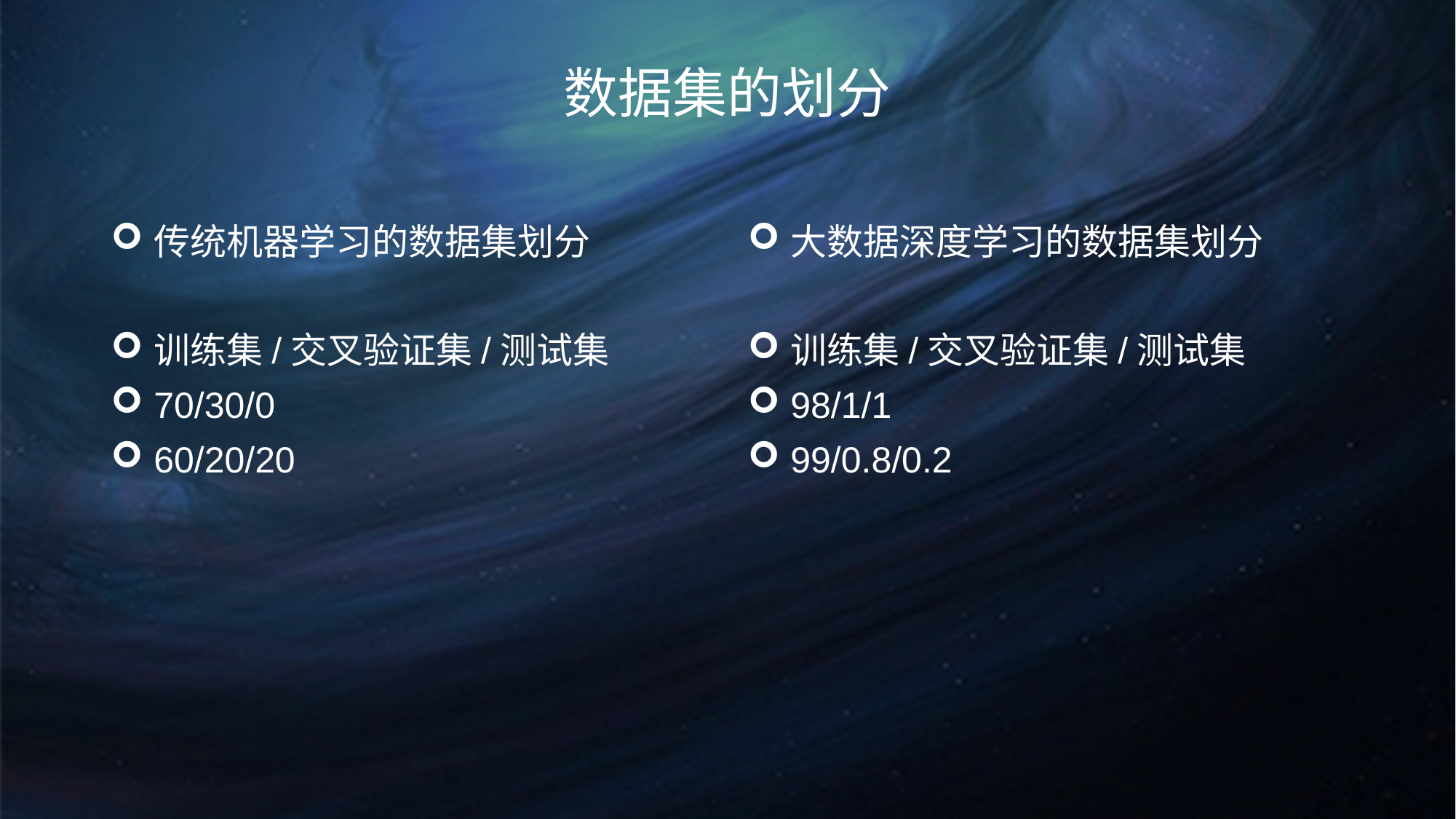

# 数据集的划分
传统机器学习的数据集划分

训练集/交叉验证集/测试集
70/30/0
60/20/20

大数据深度学习的数据集划分

训练集/交叉验证集/测试集
98/1/1
99/0.8/0.2